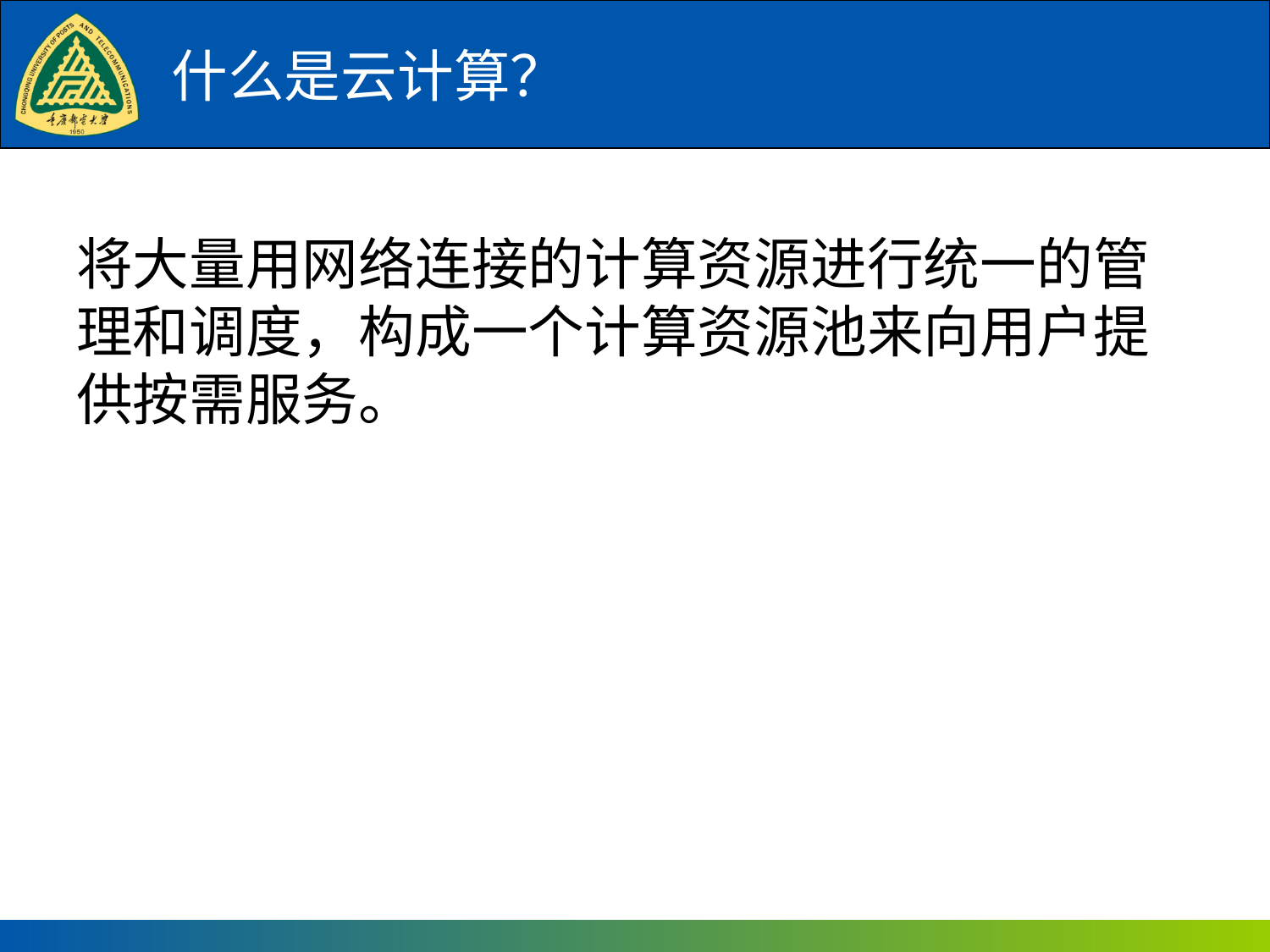

# 什么是云计算？
将大量用网络连接的计算资源进行统一的管理和调度，构成一个计算资源池来向用户提供按需服务。